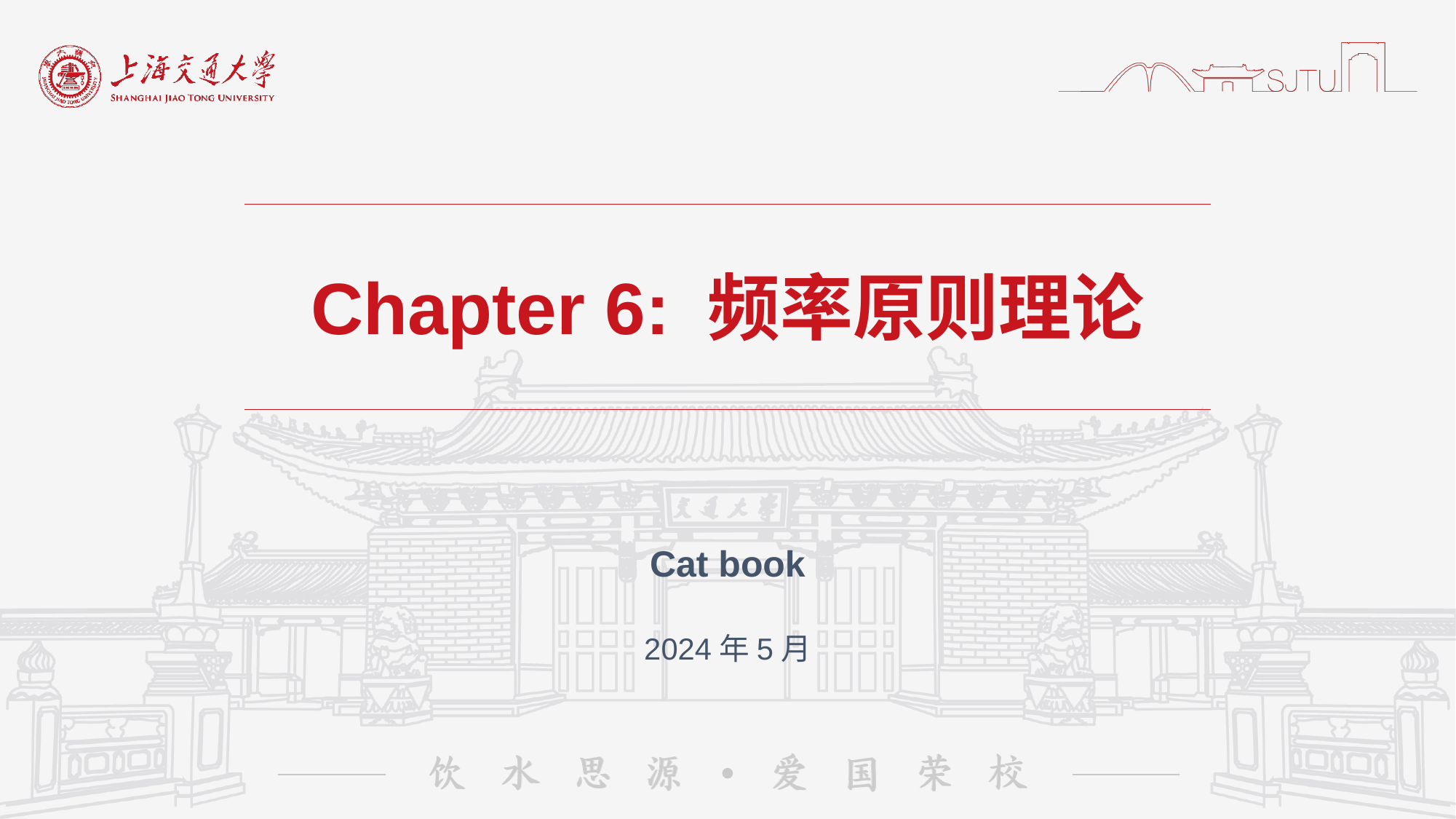

# Chapter 6: 频率原则理论
Cat book
2024年5月